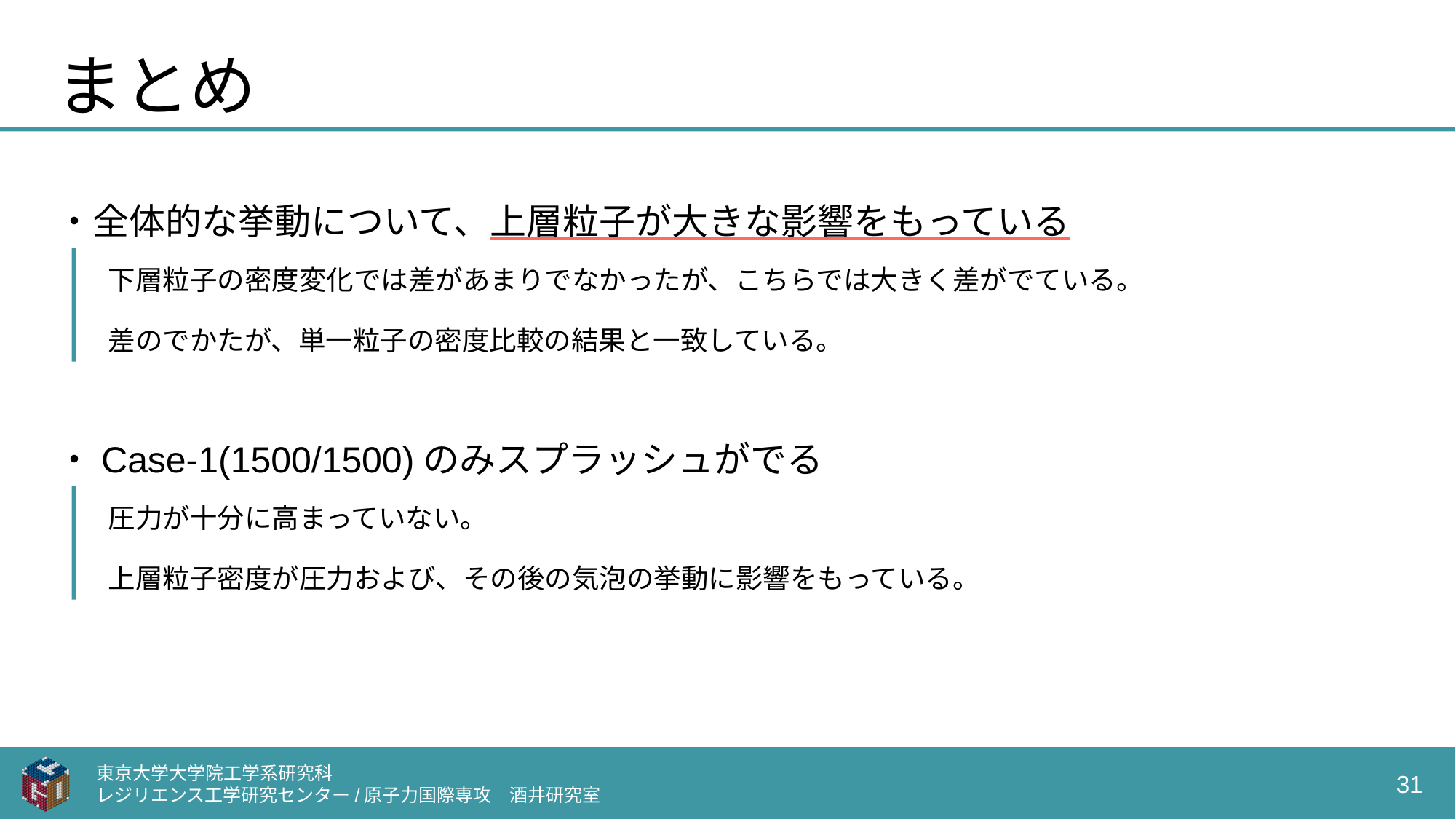

# まとめ
・全体的な挙動について、上層粒子が大きな影響をもっている

下層粒子の密度変化では差があまりでなかったが、こちらでは大きく差がでている。
差のでかたが、単一粒子の密度比較の結果と一致している。
・Case-1(1500/1500)のみスプラッシュがでる

圧力が十分に高まっていない。
上層粒子密度が圧力および、その後の気泡の挙動に影響をもっている。
東京大学大学院工学系研究科
レジリエンス工学研究センター/原子力国際専攻　酒井研究室
31